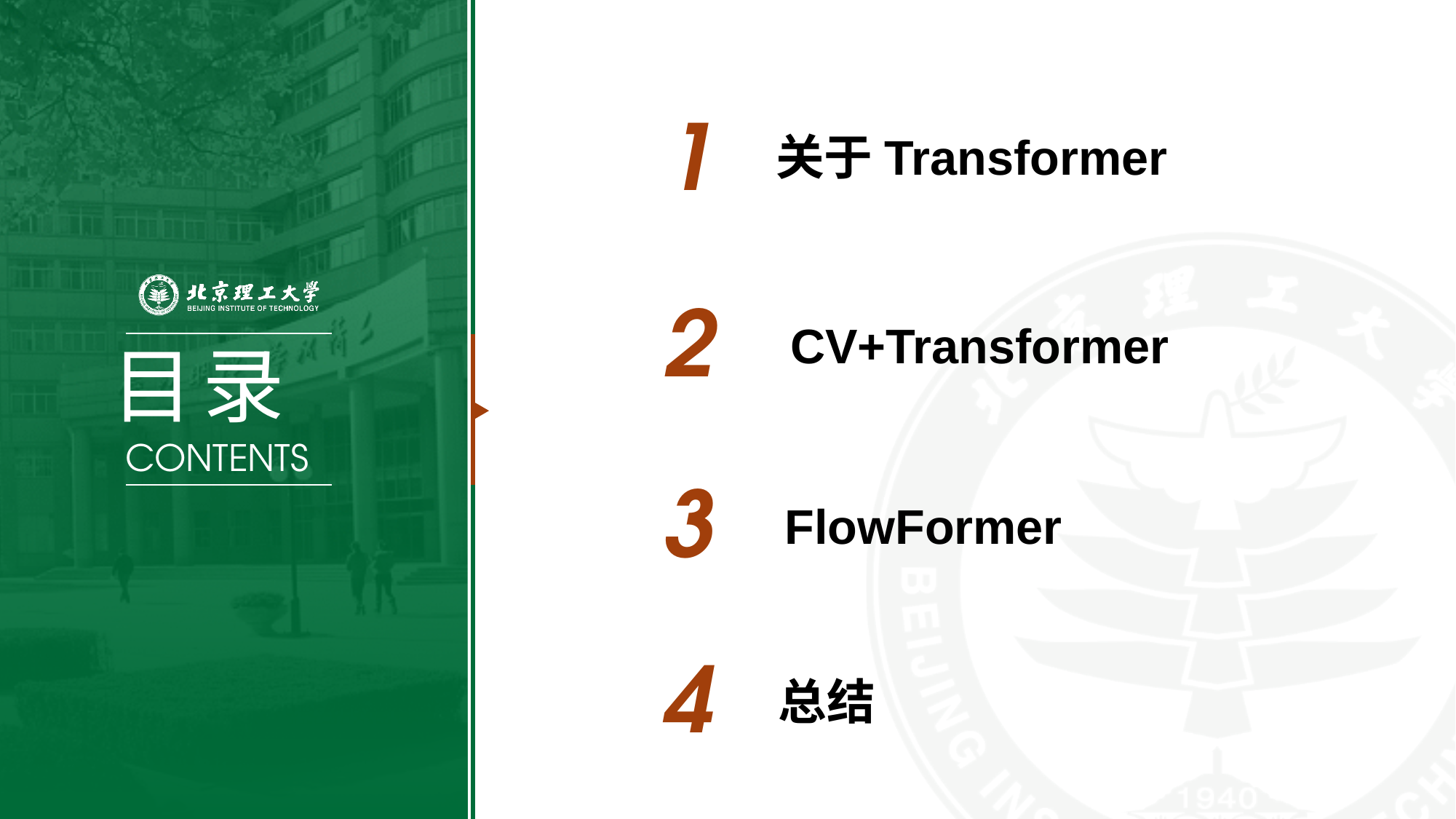

1
关于Transformer
2
CV+Transformer
3
FlowFormer
4
总结